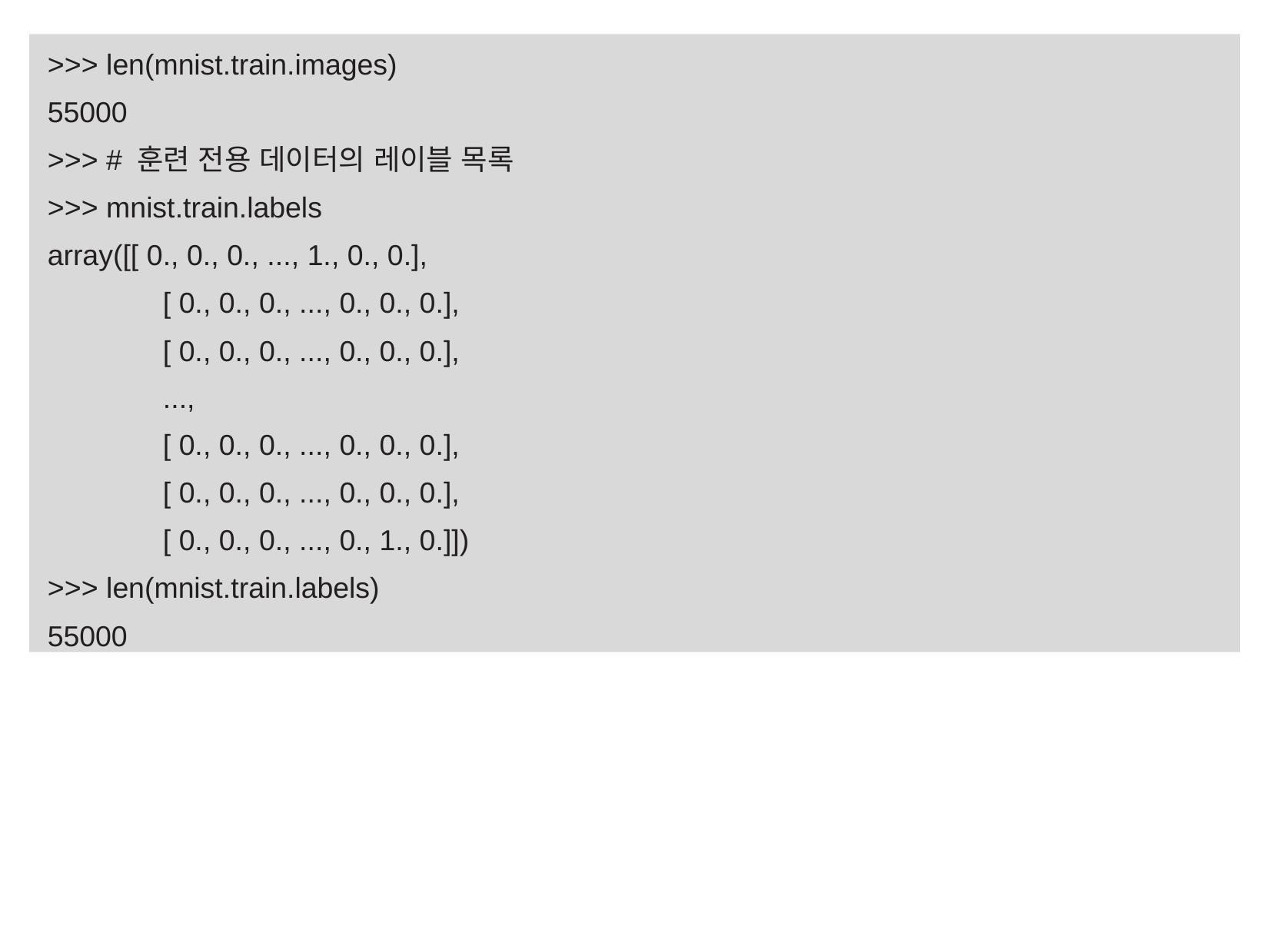

>>> len(mnist.train.images)
55000
>>> # 훈련 전용 데이터의 레이블 목록
>>> mnist.train.labels
array([[ 0., 0., 0., ..., 1., 0., 0.],
	[ 0., 0., 0., ..., 0., 0., 0.],
	[ 0., 0., 0., ..., 0., 0., 0.],
	...,
	[ 0., 0., 0., ..., 0., 0., 0.],
	[ 0., 0., 0., ..., 0., 0., 0.],
	[ 0., 0., 0., ..., 0., 1., 0.]])
>>> len(mnist.train.labels)
55000